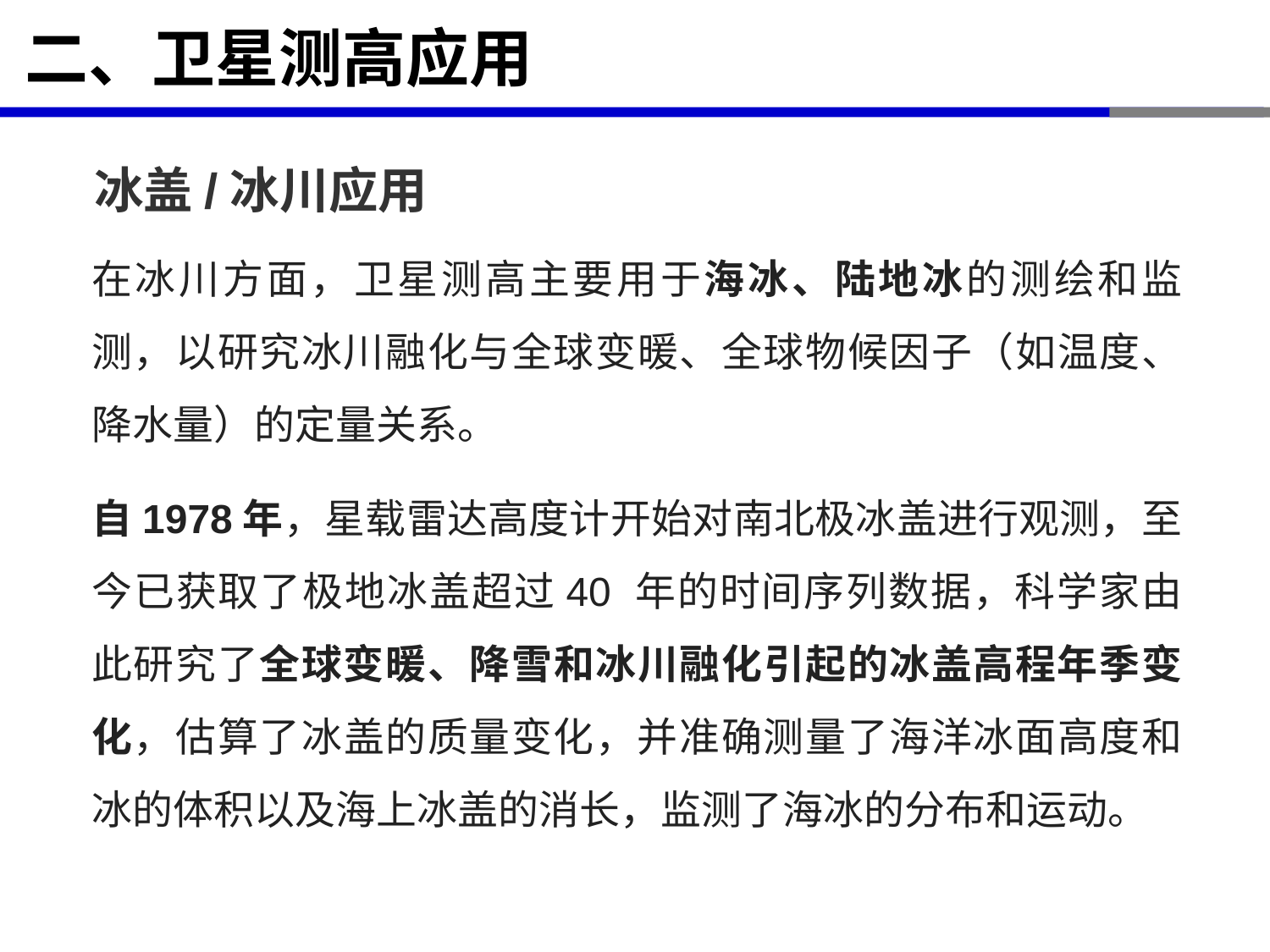

# 二、卫星测高应用
冰盖/冰川应用
在冰川方面，卫星测高主要用于海冰、陆地冰的测绘和监测，以研究冰川融化与全球变暖、全球物候因子（如温度、降水量）的定量关系。
自1978年，星载雷达高度计开始对南北极冰盖进行观测，至今已获取了极地冰盖超过40 年的时间序列数据，科学家由此研究了全球变暖、降雪和冰川融化引起的冰盖高程年季变化，估算了冰盖的质量变化，并准确测量了海洋冰面高度和冰的体积以及海上冰盖的消长，监测了海冰的分布和运动。